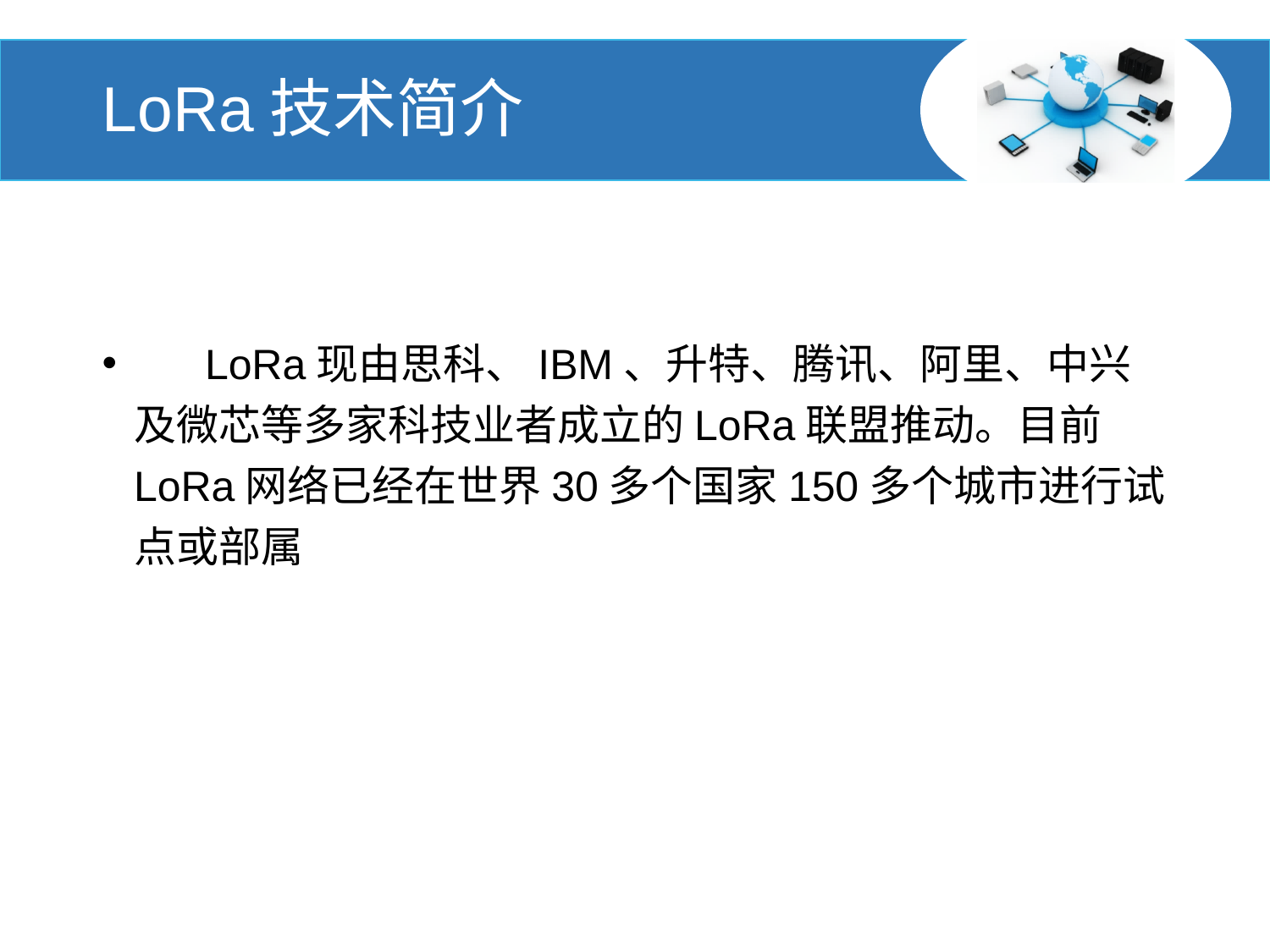

# LoRa技术简介
      LoRa现由思科、IBM、升特、腾讯、阿里、中兴及微芯等多家科技业者成立的LoRa联盟推动。目前LoRa网络已经在世界30多个国家150多个城市进行试点或部属